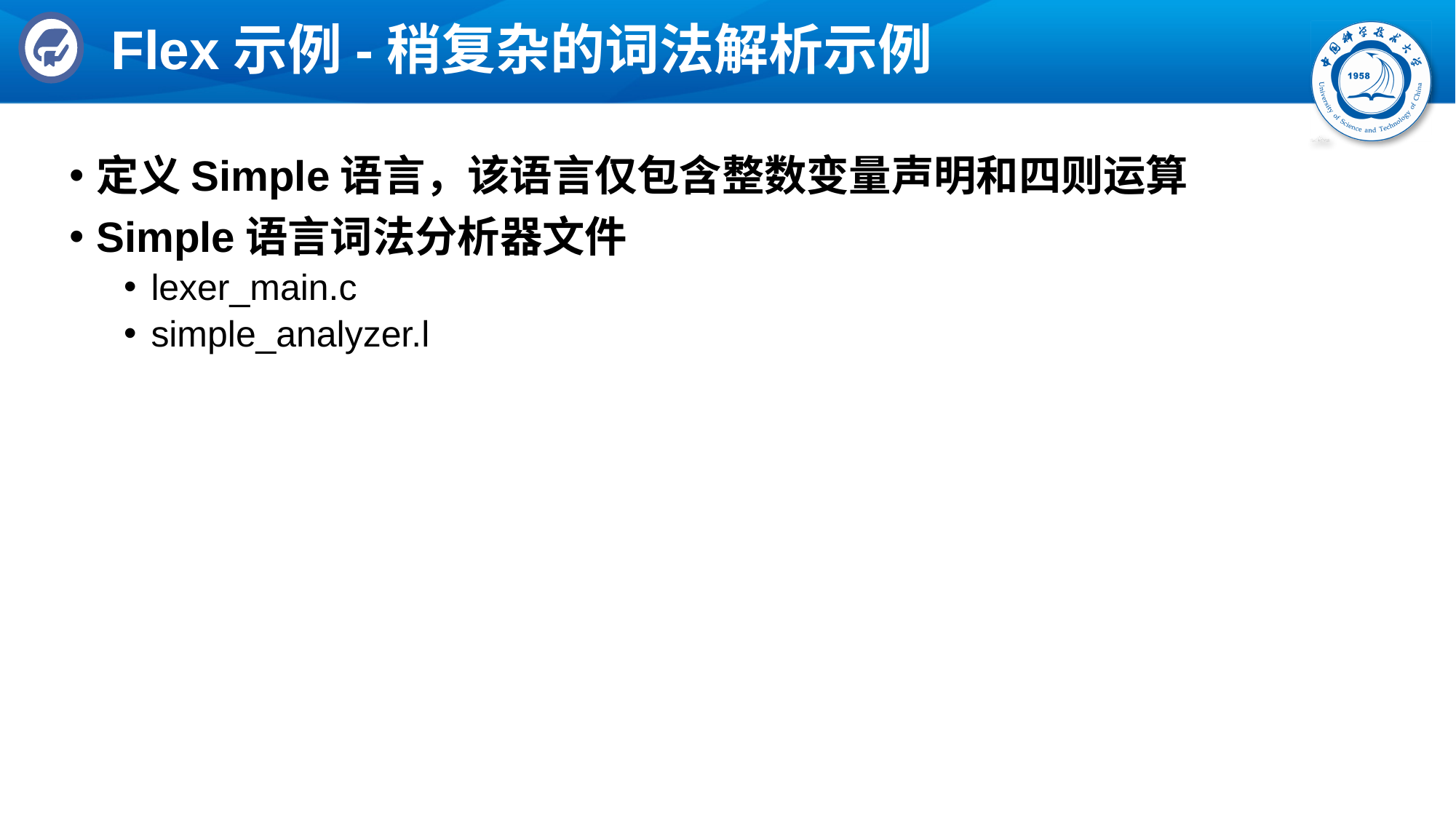

# Flex示例-稍复杂的词法解析示例
定义Simple语言，该语言仅包含整数变量声明和四则运算
Simple语言词法分析器文件
lexer_main.c
simple_analyzer.l